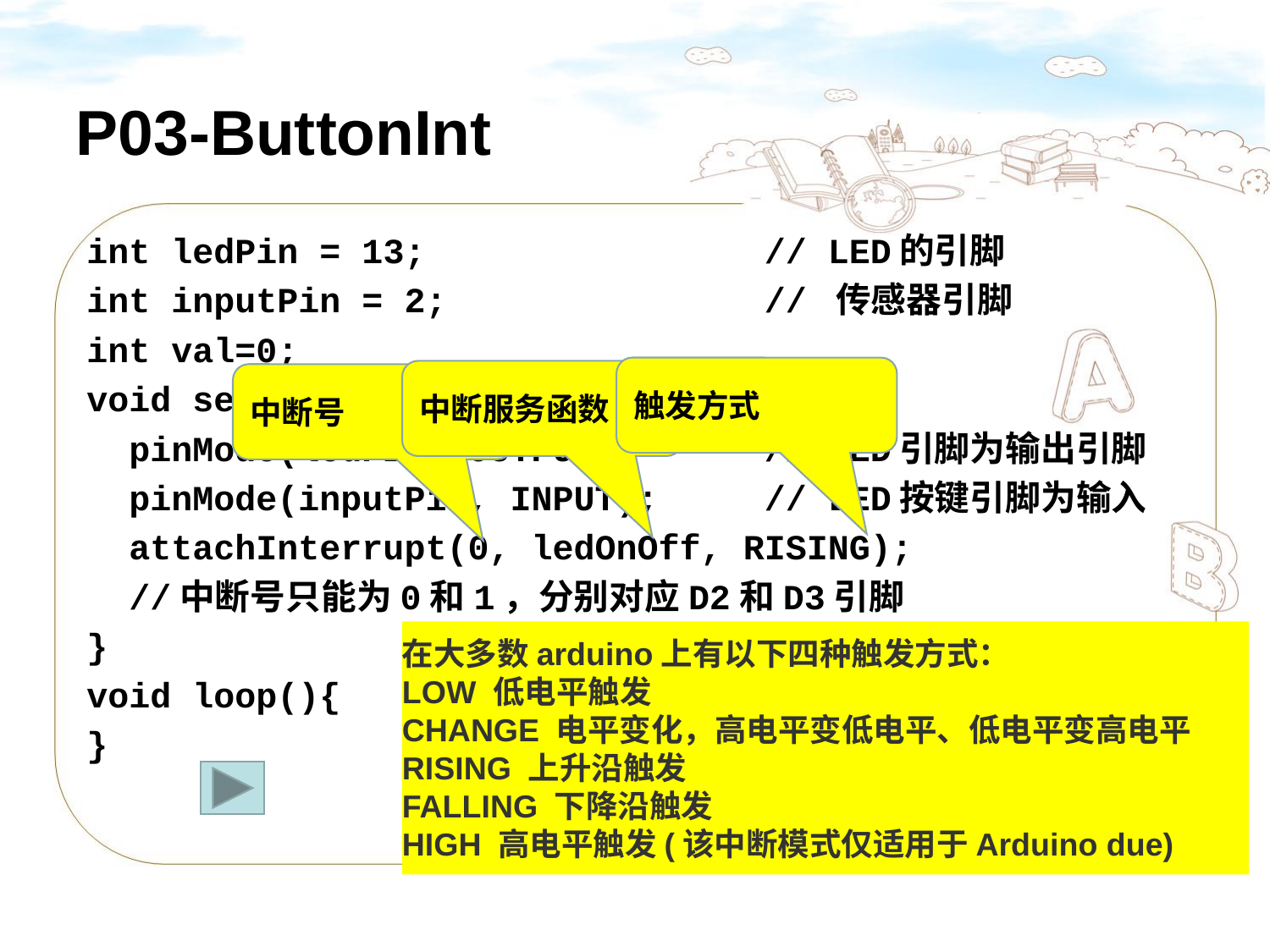

# P03-ButtonInt
int ledPin = 13;                // LED的引脚
int inputPin = 2;               // 传感器引脚
int val=0;
void setup() {
  pinMode(ledPin, OUTPUT);      // LED引脚为输出引脚
  pinMode(inputPin, INPUT);     // LED按键引脚为输入
  attachInterrupt(0, ledOnOff, RISING);
  //中断号只能为0和1，分别对应D2和D3引脚
}
void loop(){
}
触发方式
中断服务函数
中断号
在大多数arduino上有以下四种触发方式：
LOW 低电平触发
CHANGE 电平变化，高电平变低电平、低电平变高电平
RISING 上升沿触发
FALLING 下降沿触发
HIGH 高电平触发(该中断模式仅适用于Arduino due)